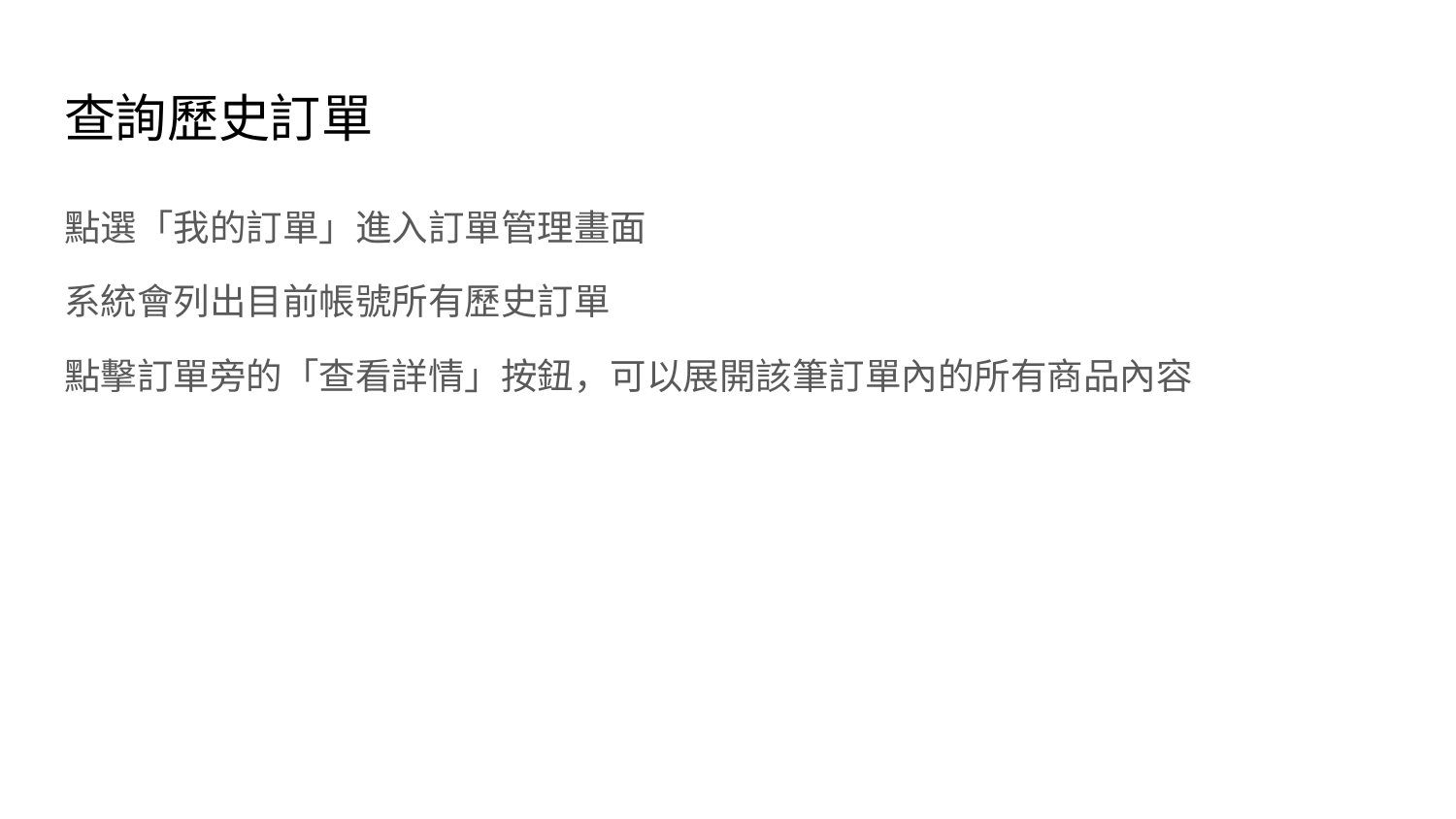

# 查詢歷史訂單
點選「我的訂單」進入訂單管理畫面
系統會列出目前帳號所有歷史訂單
點擊訂單旁的「查看詳情」按鈕，可以展開該筆訂單內的所有商品內容